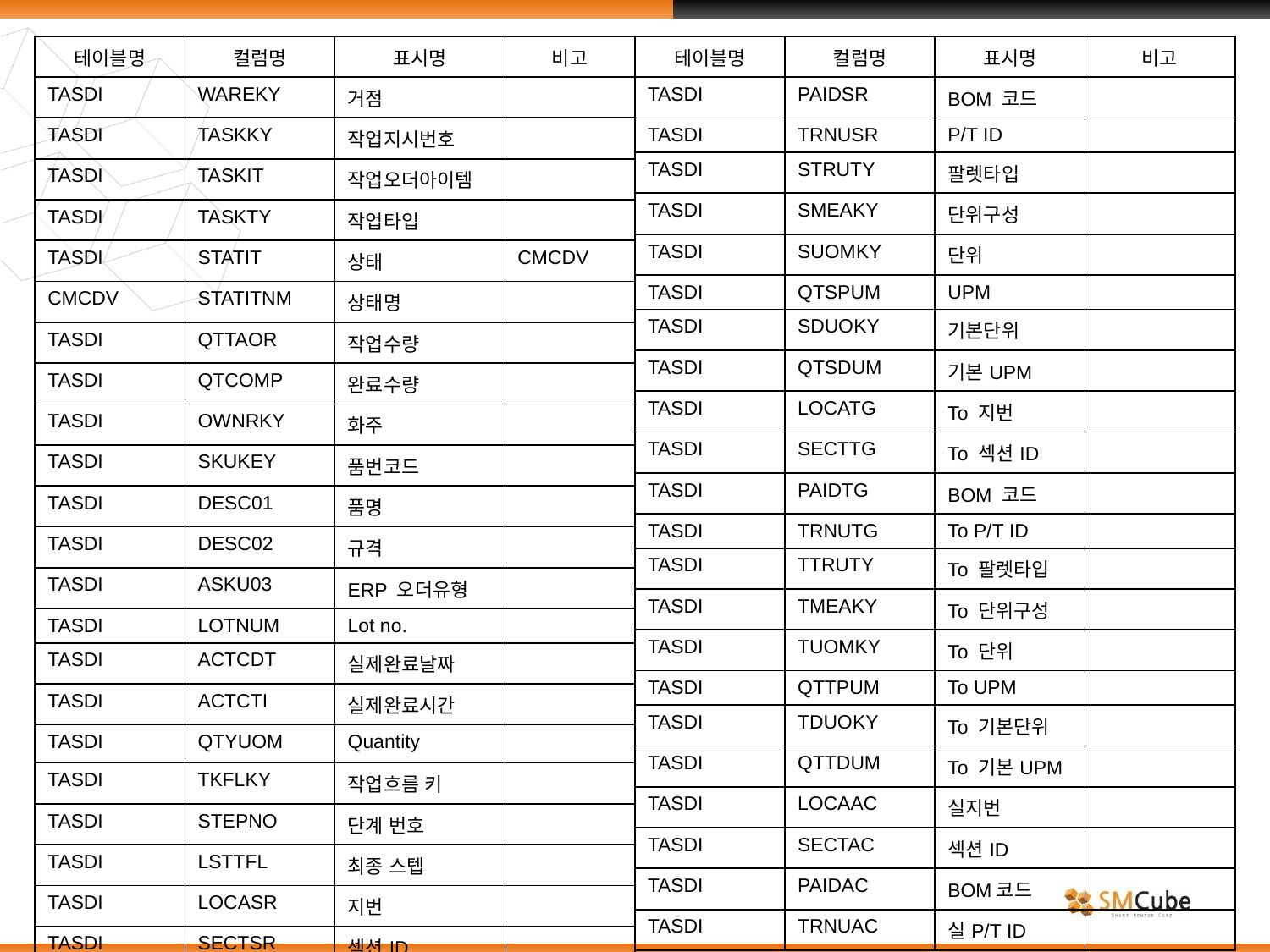

| 테이블명 | 컬럼명 | 표시명 | 비고 |
| --- | --- | --- | --- |
| TASDI | WAREKY | 거점 |  |
| TASDI | TASKKY | 작업지시번호 |  |
| TASDI | TASKIT | 작업오더아이템 |  |
| TASDI | TASKTY | 작업타입 |  |
| TASDI | STATIT | 상태 | CMCDV |
| CMCDV | STATITNM | 상태명 |  |
| TASDI | QTTAOR | 작업수량 |  |
| TASDI | QTCOMP | 완료수량 |  |
| TASDI | OWNRKY | 화주 |  |
| TASDI | SKUKEY | 품번코드 |  |
| TASDI | DESC01 | 품명 |  |
| TASDI | DESC02 | 규격 |  |
| TASDI | ASKU03 | ERP 오더유형 |  |
| TASDI | LOTNUM | Lot no. |  |
| TASDI | ACTCDT | 실제완료날짜 |  |
| TASDI | ACTCTI | 실제완료시간 |  |
| TASDI | QTYUOM | Quantity |  |
| TASDI | TKFLKY | 작업흐름 키 |  |
| TASDI | STEPNO | 단계 번호 |  |
| TASDI | LSTTFL | 최종 스텝 |  |
| TASDI | LOCASR | 지번 |  |
| TASDI | SECTSR | 섹션ID |  |
| 테이블명 | 컬럼명 | 표시명 | 비고 |
| --- | --- | --- | --- |
| TASDI | PAIDSR | BOM 코드 |  |
| TASDI | TRNUSR | P/T ID |  |
| TASDI | STRUTY | 팔렛타입 |  |
| TASDI | SMEAKY | 단위구성 |  |
| TASDI | SUOMKY | 단위 |  |
| TASDI | QTSPUM | UPM |  |
| TASDI | SDUOKY | 기본단위 |  |
| TASDI | QTSDUM | 기본UPM |  |
| TASDI | LOCATG | To 지번 |  |
| TASDI | SECTTG | To 섹션ID |  |
| TASDI | PAIDTG | BOM 코드 |  |
| TASDI | TRNUTG | To P/T ID |  |
| TASDI | TTRUTY | To 팔렛타입 |  |
| TASDI | TMEAKY | To 단위구성 |  |
| TASDI | TUOMKY | To 단위 |  |
| TASDI | QTTPUM | To UPM |  |
| TASDI | TDUOKY | To 기본단위 |  |
| TASDI | QTTDUM | To 기본UPM |  |
| TASDI | LOCAAC | 실지번 |  |
| TASDI | SECTAC | 섹션ID |  |
| TASDI | PAIDAC | BOM코드 |  |
| TASDI | TRNUAC | 실P/T ID |  |